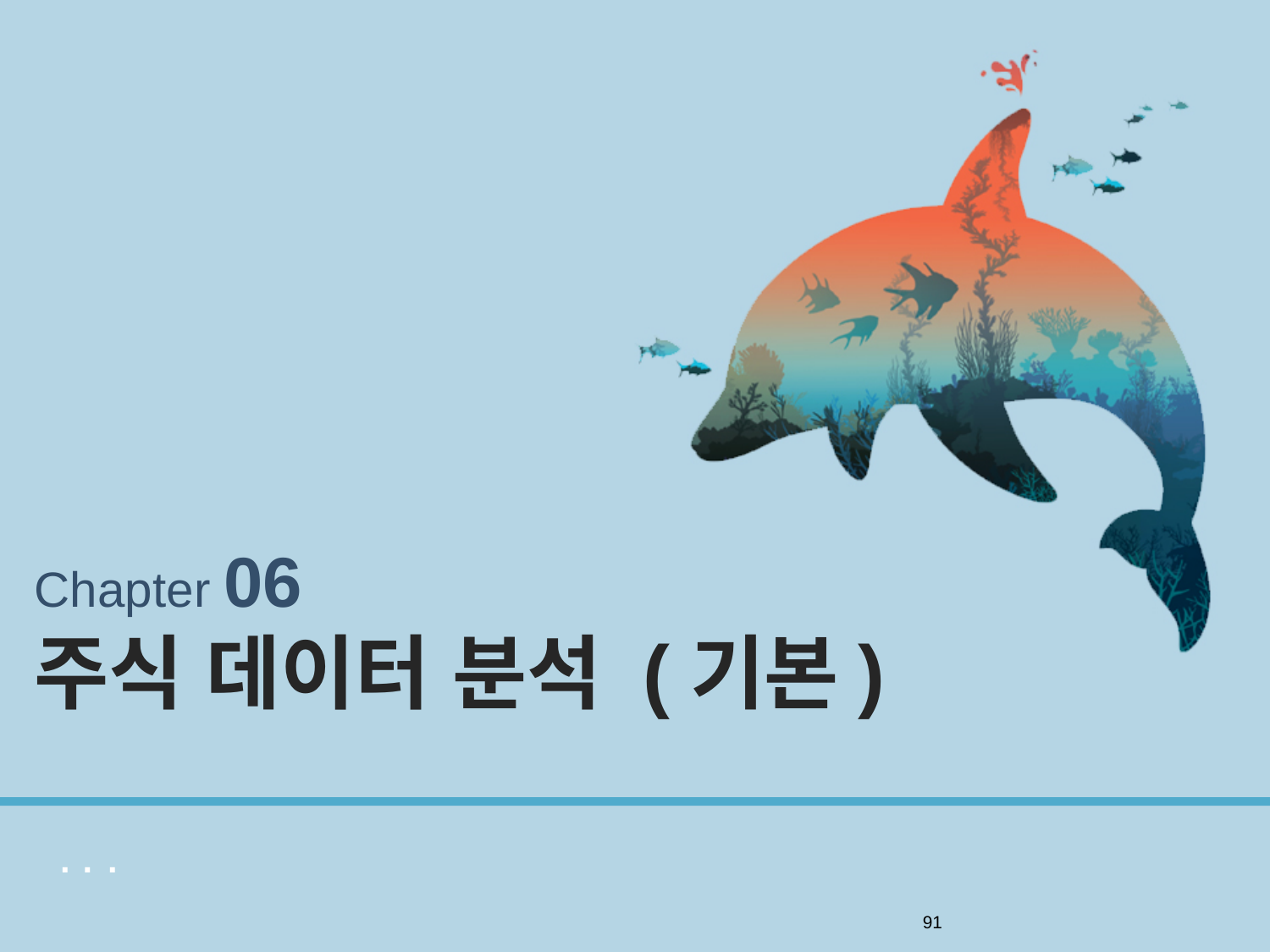

Chapter 06
주식 데이터 분석 (기본)
91